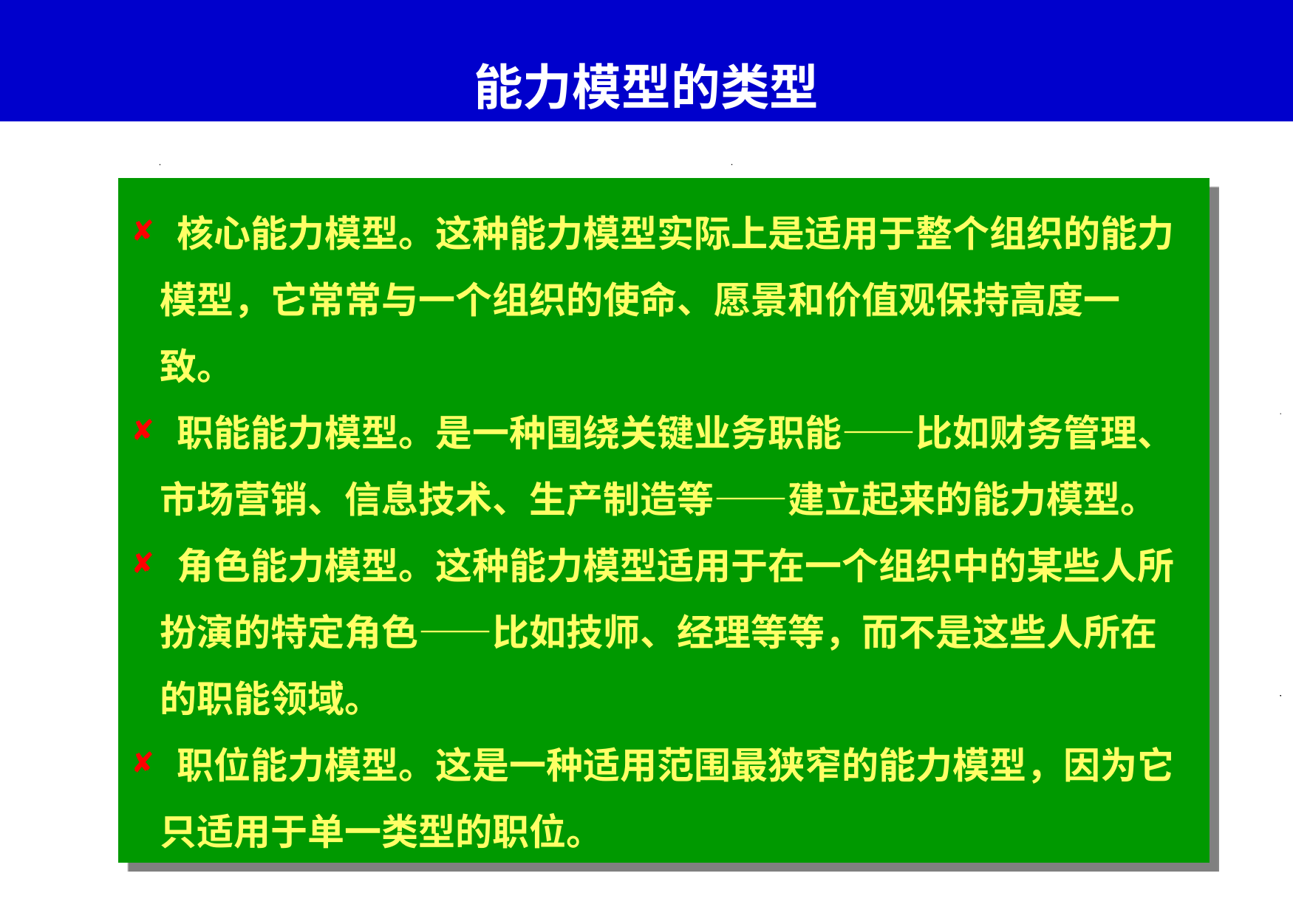

# 能力模型的类型

 核心能力模型。这种能力模型实际上是适用于整个组织的能力模型，它常常与一个组织的使命、愿景和价值观保持高度一致。
 职能能力模型。是一种围绕关键业务职能——比如财务管理、市场营销、信息技术、生产制造等——建立起来的能力模型。
 角色能力模型。这种能力模型适用于在一个组织中的某些人所扮演的特定角色——比如技师、经理等等，而不是这些人所在的职能领域。
 职位能力模型。这是一种适用范围最狭窄的能力模型，因为它只适用于单一类型的职位。